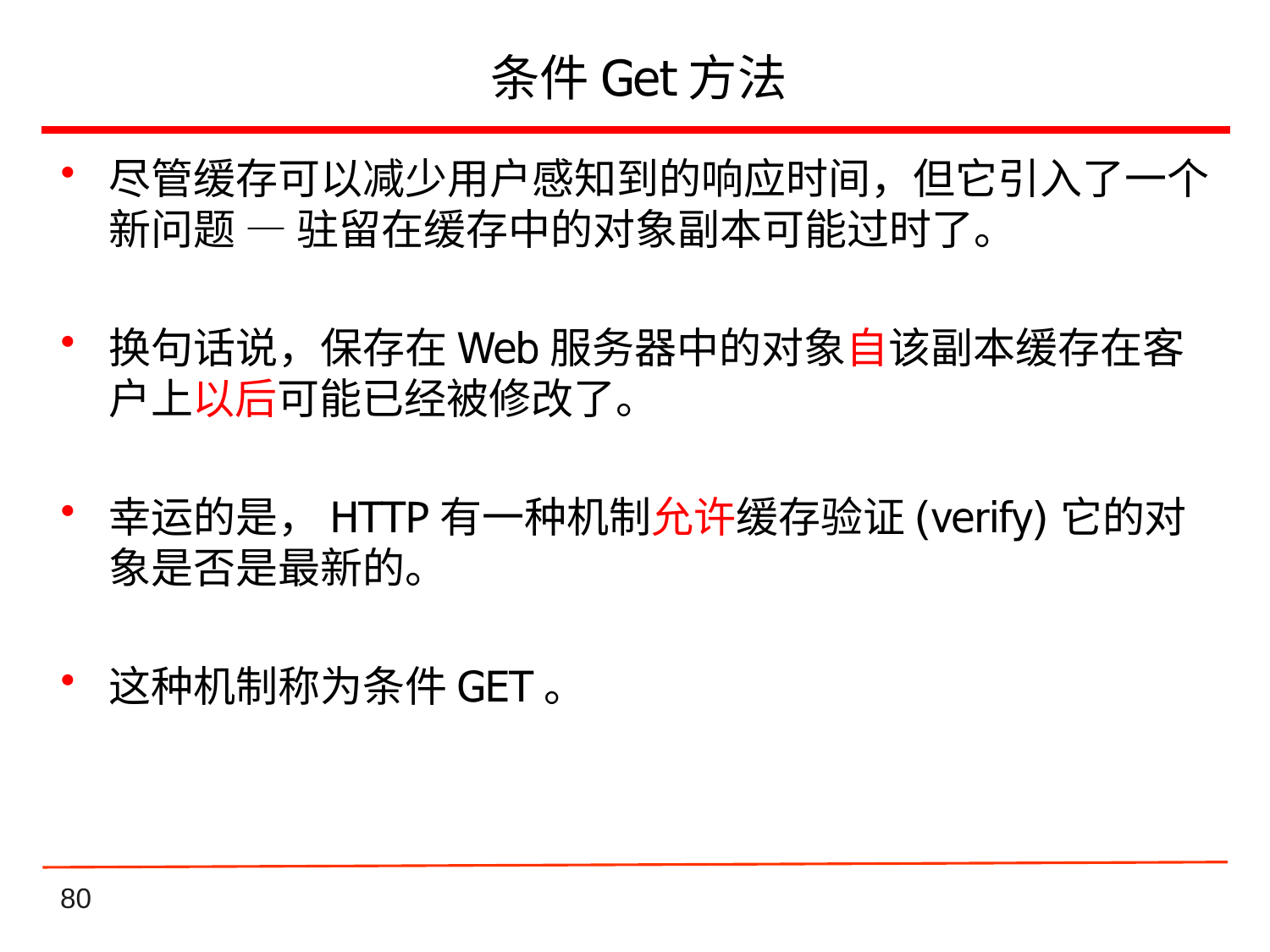

# 条件Get方法
尽管缓存可以减少用户感知到的响应时间，但它引入了一个新问题 — 驻留在缓存中的对象副本可能过时了。

换句话说，保存在Web服务器中的对象自该副本缓存在客户上以后可能已经被修改了。

幸运的是，HTTP有一种机制允许缓存验证(verify)它的对象是否是最新的。

这种机制称为条件GET。